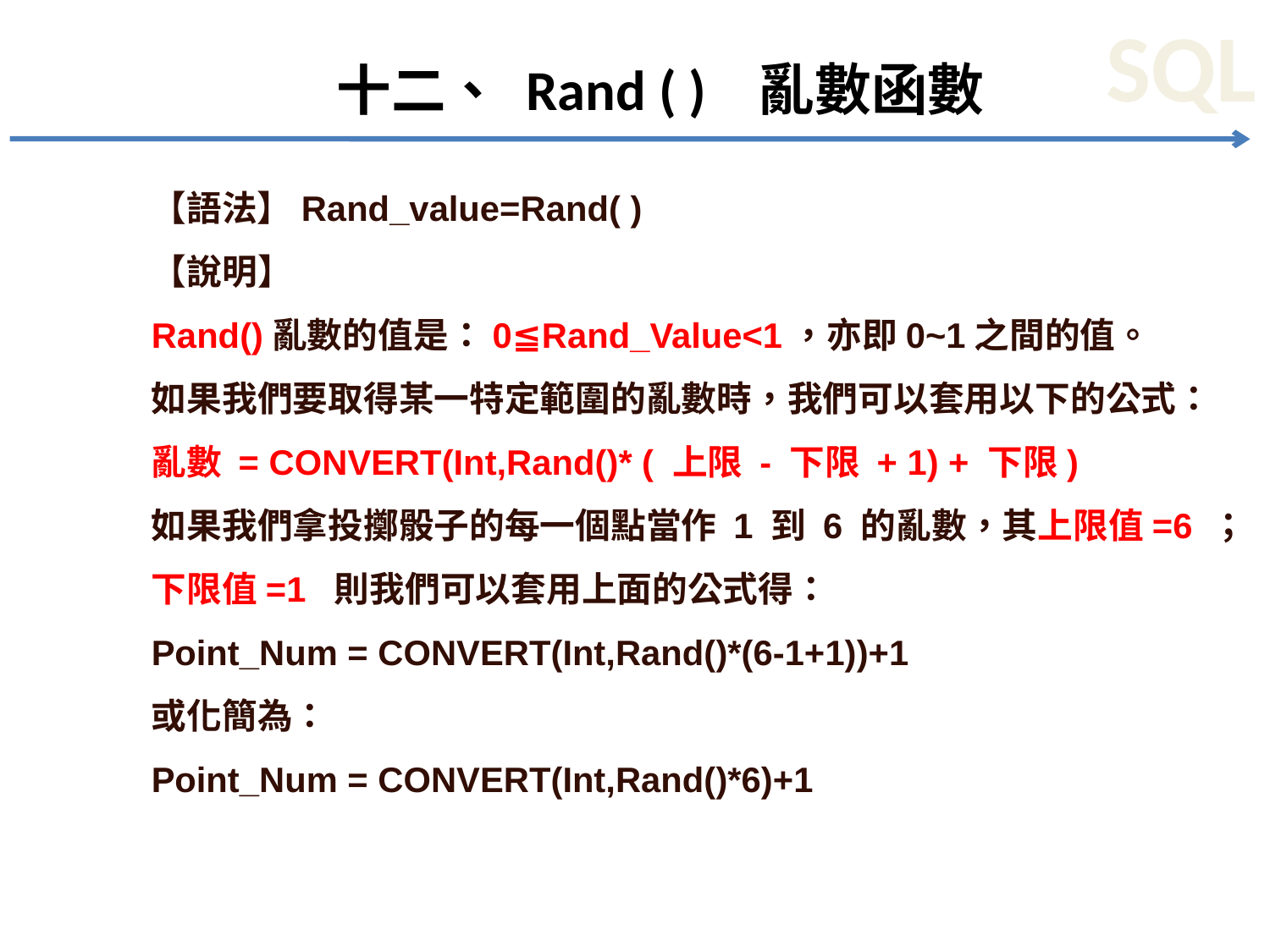

# 十二、 Rand ( )   亂數函數
【語法】Rand_value=Rand( )
【說明】
Rand()亂數的值是：0≦Rand_Value<1，亦即0~1之間的值。
如果我們要取得某一特定範圍的亂數時，我們可以套用以下的公式：
亂數 = CONVERT(Int,Rand()* ( 上限 - 下限 + 1) + 下限)
如果我們拿投擲骰子的每一個點當作 1 到 6 的亂數，其上限值=6 ；
下限值=1  則我們可以套用上面的公式得：
Point_Num = CONVERT(Int,Rand()*(6-1+1))+1
或化簡為：
Point_Num = CONVERT(Int,Rand()*6)+1